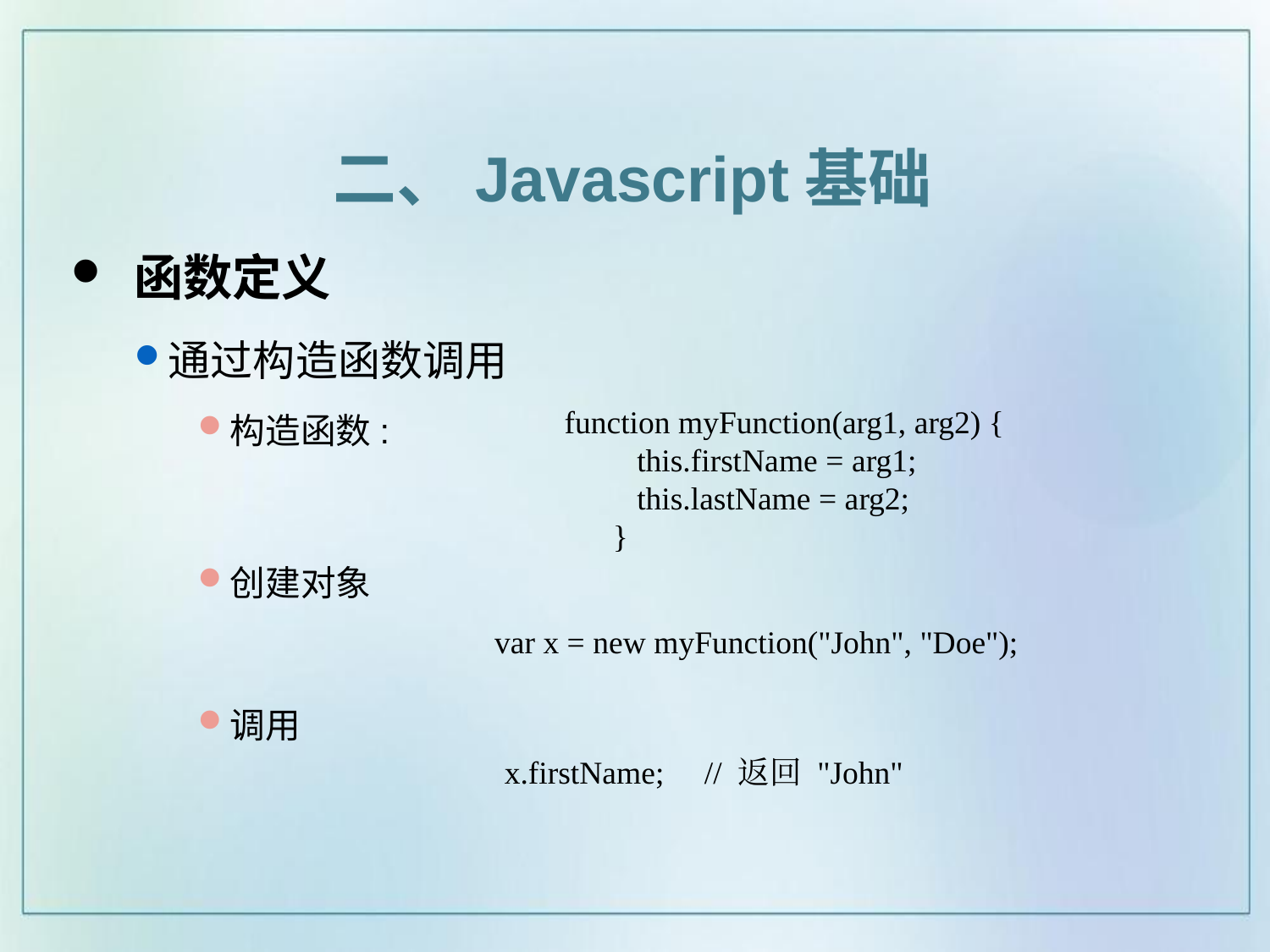

二、Javascript基础
 函数定义
通过构造函数调用
构造函数:

创建对象

调用

function myFunction(arg1, arg2) {
         this.firstName = arg1;
         this.lastName = arg2;
      }
var x = new myFunction("John", "Doe");
x.firstName;     // 返回 "John"